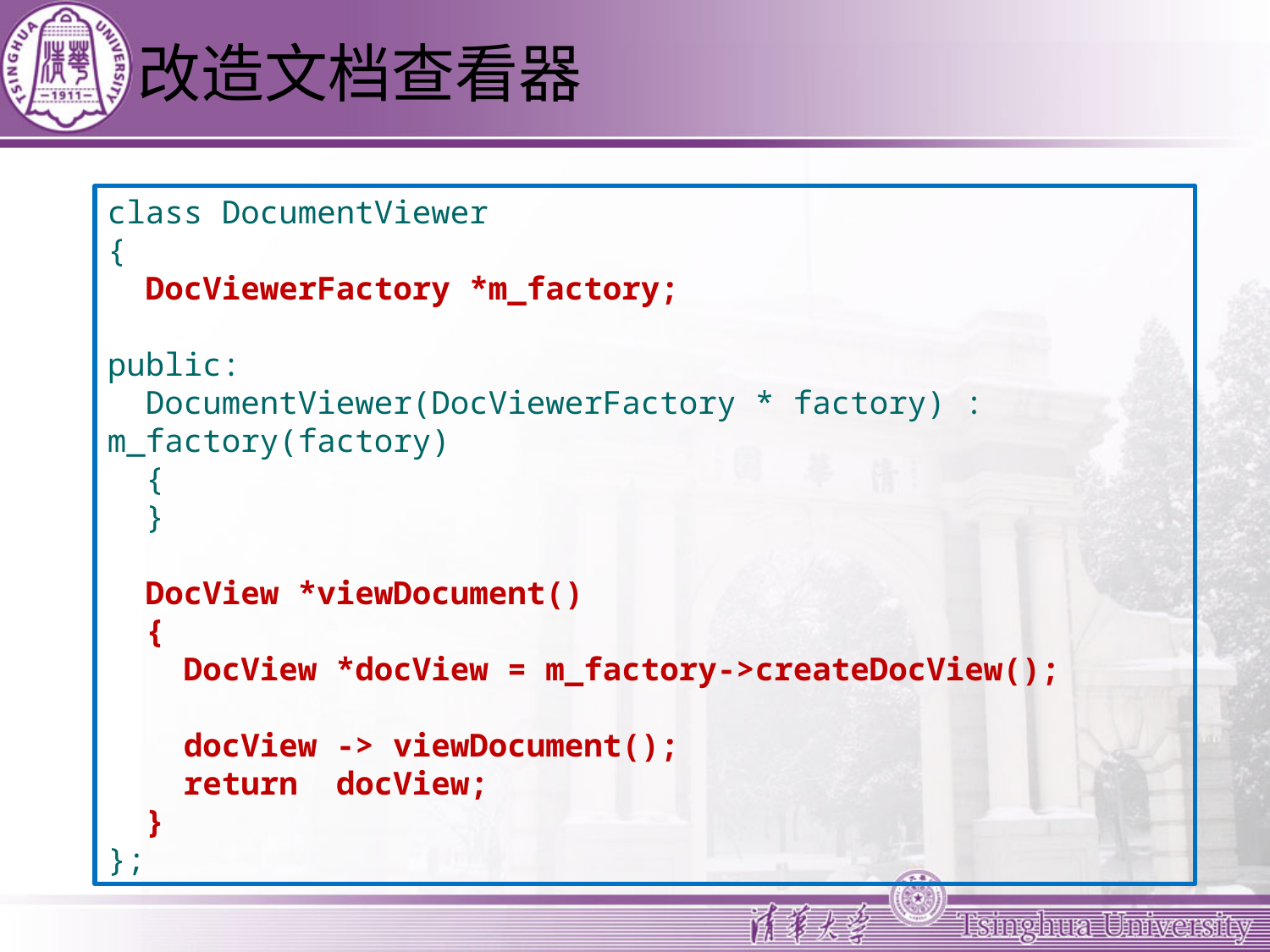

# 改造文档查看器
class DocumentViewer
{
  DocViewerFactory *m_factory;

public:
  DocumentViewer(DocViewerFactory * factory) : m_factory(factory)
  {
  }

  DocView *viewDocument()
  {
    DocView *docView = m_factory->createDocView();

    docView -> viewDocument();
    return  docView;
  }
};